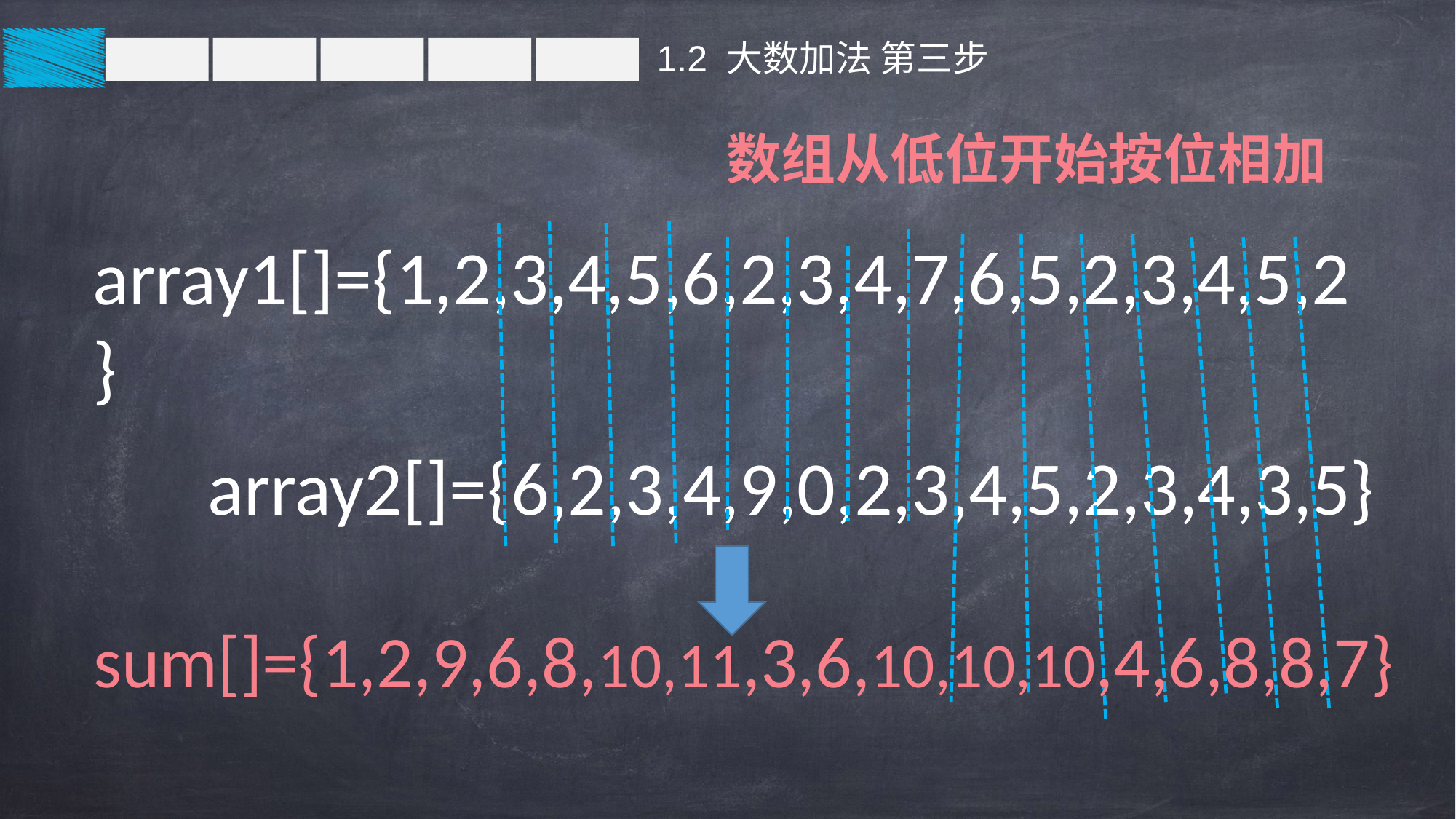

1.2 大数加法 第三步

数组从低位开始按位相加
array1[]={1,2,3,4,5,6,2,3,4,7,6,5,2,3,4,5,2}

      array2[]={6,2,3,4,9,0,2,3,4,5,2,3,4,3,5}

   sum[]={1,2,9,6,8,10,11,3,6,10,10,10,4,6,8,8,7}